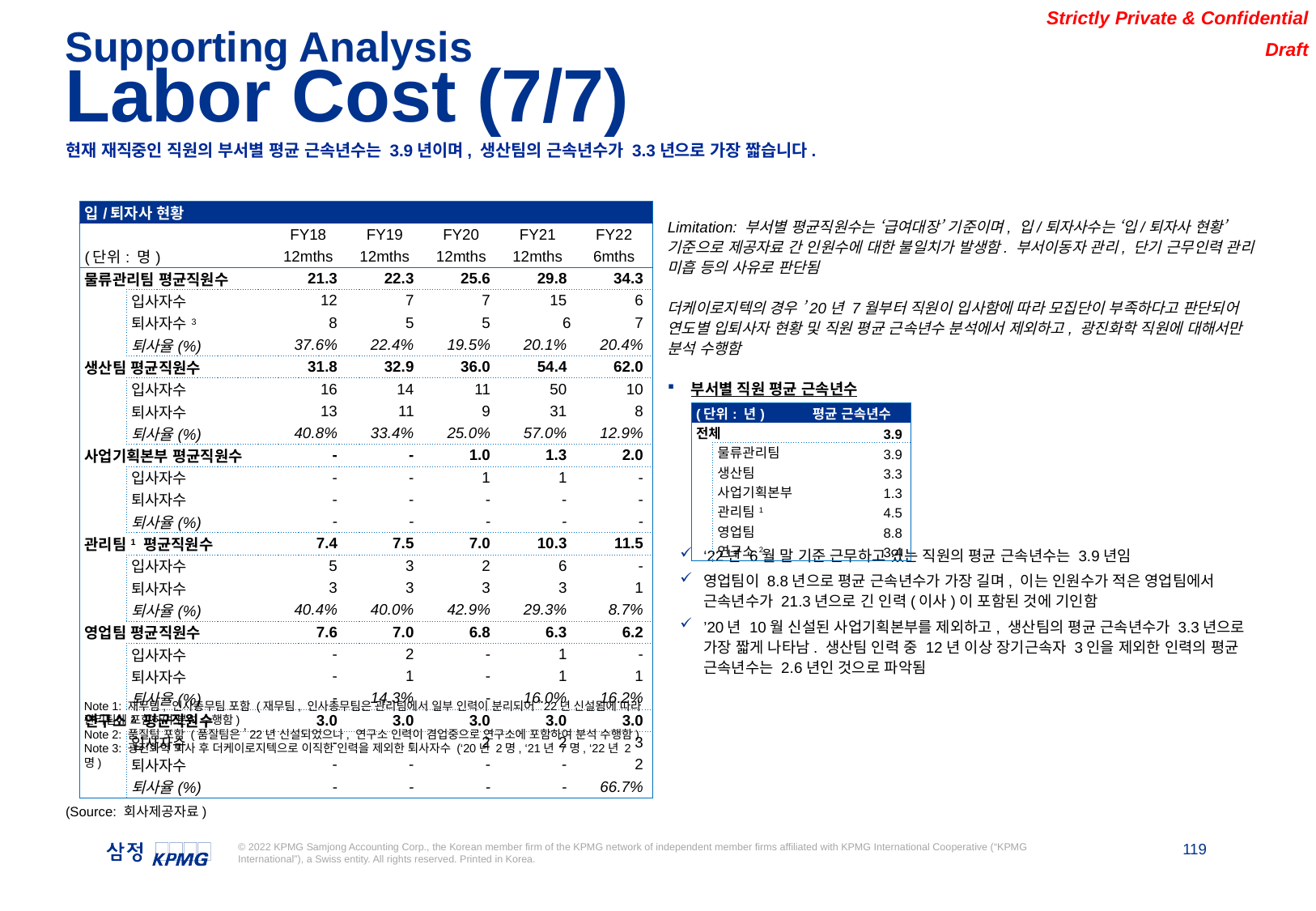

Supporting Analysis
Labor Cost (7/7)
현재 재직중인 직원의 부서별 평균 근속년수는 3.9년이며, 생산팀의 근속년수가 3.3년으로 가장 짧습니다.
| 입/퇴자사 현황 |  |  |  |  |  |  |
| --- | --- | --- | --- | --- | --- | --- |
|  |  | FY18 | FY19 | FY20 | FY21 | FY22 |
| (단위: 명) |  | 12mths | 12mths | 12mths | 12mths | 6mths |
| 물류관리팀 평균직원수 |  | 21.3 | 22.3 | 25.6 | 29.8 | 34.3 |
|  | 입사자수 | 12 | 7 | 7 | 15 | 6 |
|  | 퇴사자수3 | 8 | 5 | 5 | 6 | 7 |
|  | 퇴사율(%) | 37.6% | 22.4% | 19.5% | 20.1% | 20.4% |
| 생산팀 평균직원수 |  | 31.8 | 32.9 | 36.0 | 54.4 | 62.0 |
|  | 입사자수 | 16 | 14 | 11 | 50 | 10 |
|  | 퇴사자수 | 13 | 11 | 9 | 31 | 8 |
|  | 퇴사율(%) | 40.8% | 33.4% | 25.0% | 57.0% | 12.9% |
| 사업기획본부 평균직원수 |  | - | - | 1.0 | 1.3 | 2.0 |
|  | 입사자수 | - | - | 1 | 1 | - |
|  | 퇴사자수 | - | - | - | - | - |
|  | 퇴사율(%) | - | - | - | - | - |
| 관리팀1 평균직원수 |  | 7.4 | 7.5 | 7.0 | 10.3 | 11.5 |
|  | 입사자수 | 5 | 3 | 2 | 6 | - |
|  | 퇴사자수 | 3 | 3 | 3 | 3 | 1 |
|  | 퇴사율(%) | 40.4% | 40.0% | 42.9% | 29.3% | 8.7% |
| 영업팀 평균직원수 |  | 7.6 | 7.0 | 6.8 | 6.3 | 6.2 |
|  | 입사자수 | - | 2 | - | 1 | - |
|  | 퇴사자수 | - | 1 | - | 1 | 1 |
|  | 퇴사율(%) | - | 14.3% | - | 16.0% | 16.2% |
| 연구소2 평균직원수 |  | 3.0 | 3.0 | 3.0 | 3.0 | 3.0 |
|  | 입사자수 | - | - | 2 | 2 | 3 |
|  | 퇴사자수 | - | - | - | - | 2 |
|  | 퇴사율(%) | - | - | - | - | 66.7% |
Limitation: 부서별 평균직원수는 ‘급여대장’ 기준이며, 입/퇴자사수는 ‘입/퇴자사 현황’ 기준으로 제공자료 간 인원수에 대한 불일치가 발생함. 부서이동자 관리, 단기 근무인력 관리 미흡 등의 사유로 판단됨

더케이로지텍의 경우 ’20년 7월부터 직원이 입사함에 따라 모집단이 부족하다고 판단되어 연도별 입퇴사자 현황 및 직원 평균 근속년수 분석에서 제외하고, 광진화학 직원에 대해서만 분석 수행함

부서별 직원 평균 근속년수

‘22년 6월 말 기준 근무하고 있는 직원의 평균 근속년수는 3.9년임
영업팀이 8.8년으로 평균 근속년수가 가장 길며, 이는 인원수가 적은 영업팀에서 근속년수가 21.3년으로 긴 인력(이사)이 포함된 것에 기인함
’20년 10월 신설된 사업기획본부를 제외하고, 생산팀의 평균 근속년수가 3.3년으로 가장 짧게 나타남. 생산팀 인력 중 12년 이상 장기근속자 3인을 제외한 인력의 평균 근속년수는 2.6년인 것으로 파악됨

| (단위: 년) |  | 평균 근속년수 |
| --- | --- | --- |
| 전체 |  | 3.9 |
|  | 물류관리팀 | 3.9 |
|  | 생산팀 | 3.3 |
|  | 사업기획본부 | 1.3 |
|  | 관리팀1 | 4.5 |
|  | 영업팀 | 8.8 |
|  | 연구소2 | 3.4 |
Note 1: 재무팀, 인사총무팀 포함 (재무팀, 인사총무팀은 관리팀에서 일부 인력이 분리되어 ’22년 신설됨에 따라 관리팀에 포함하여 분석 수행함)
Note 2: 품질팀 포함 (품질팀은 ’22년 신설되었으나, 연구소 인력이 겸업중으로 연구소에 포함하여 분석 수행함)
Note 3: 광진화학 퇴사 후 더케이로지텍으로 이직한 인력을 제외한 퇴사자수 (‘20년 2명, ‘21년 7명, ‘22년 2명)
(Source: 회사제공자료)